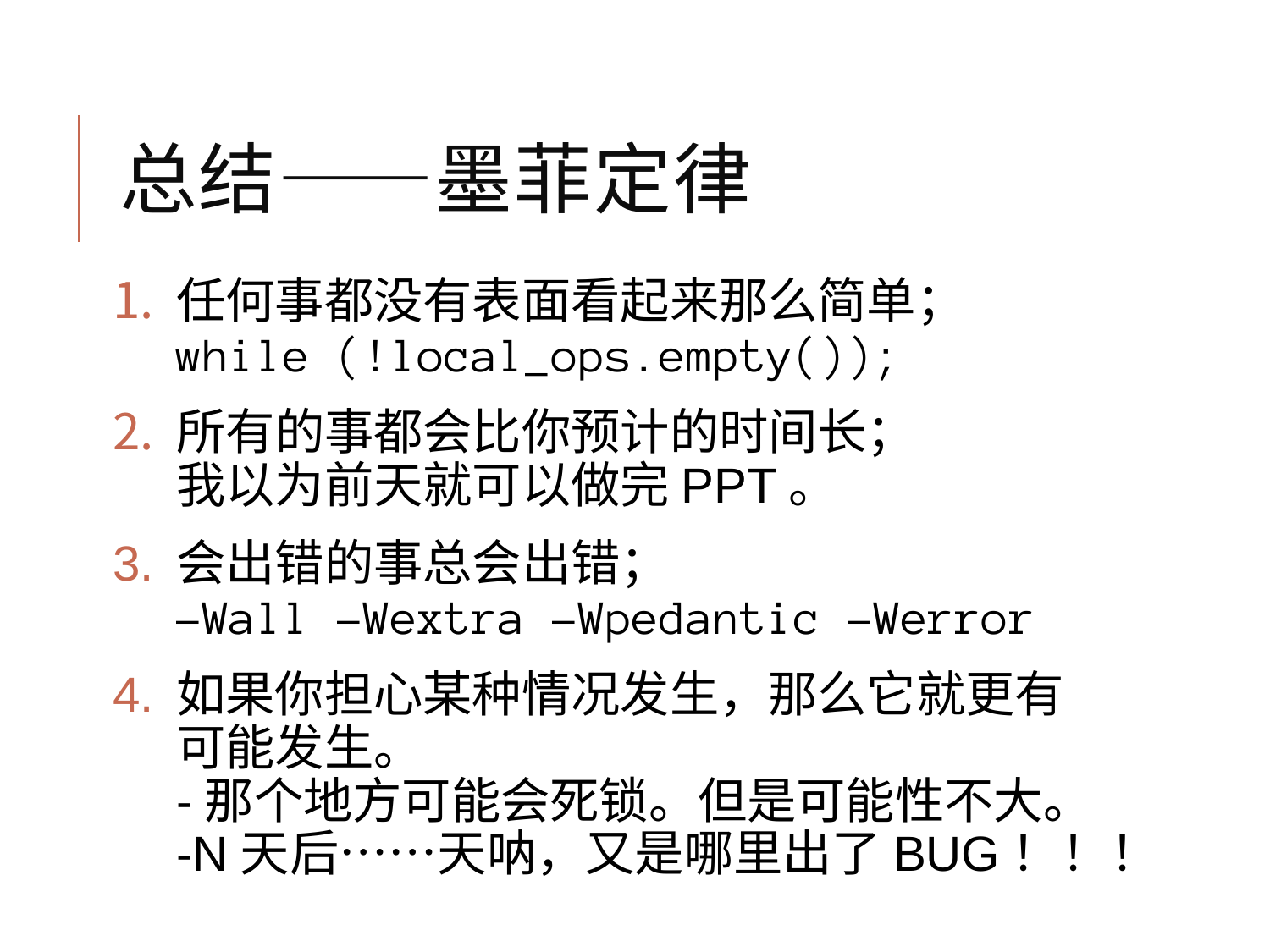

# 总结——墨菲定律
任何事都没有表面看起来那么简单；
while (!local_ops.empty());
所有的事都会比你预计的时间长；
我以为前天就可以做完PPT。
会出错的事总会出错；
-Wall -Wextra -Wpedantic -Werror
如果你担心某种情况发生，那么它就更有可能发生。
-那个地方可能会死锁。但是可能性不大。
-N天后……天呐，又是哪里出了BUG！！！